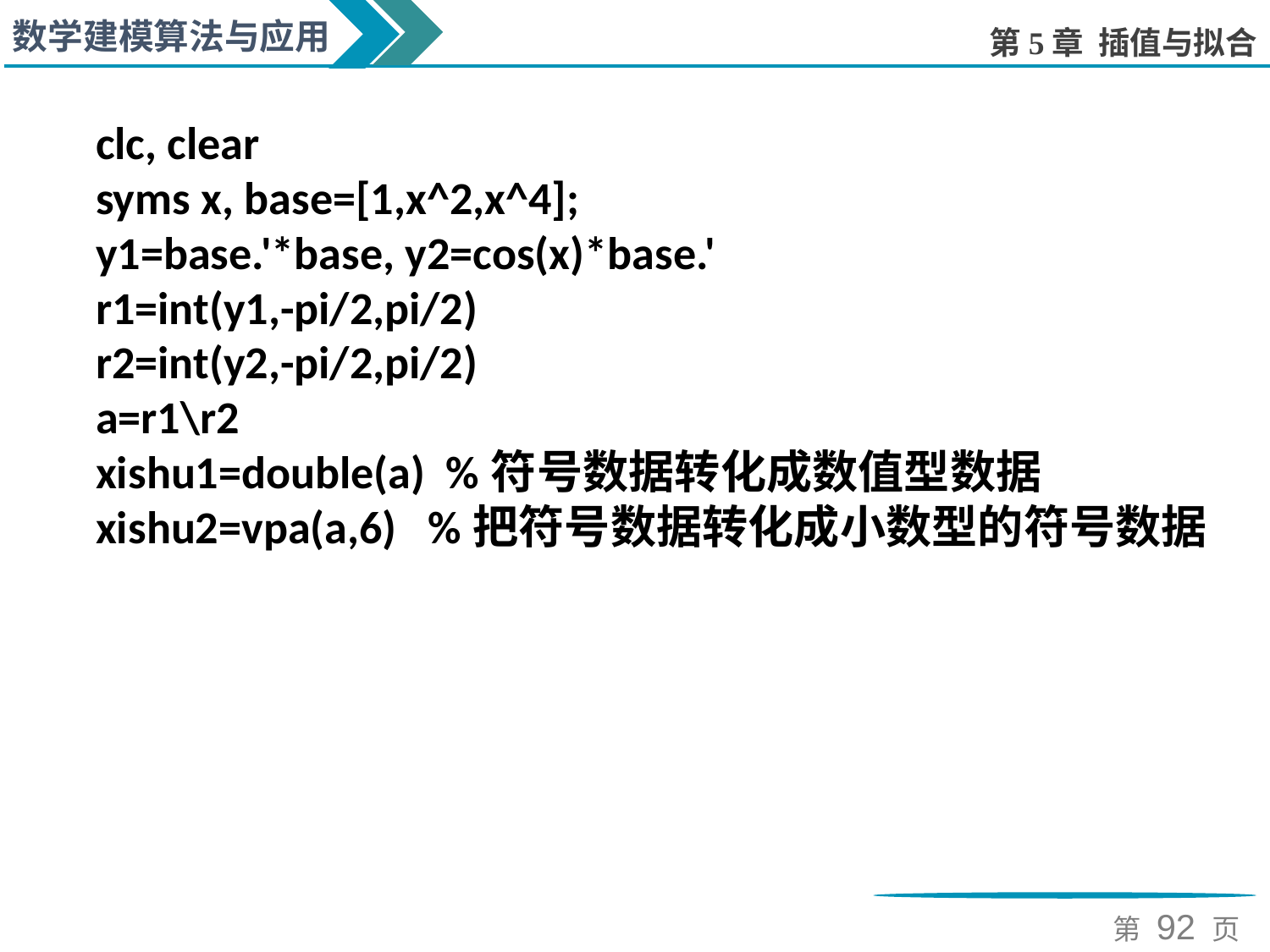

clc, clear
syms x, base=[1,x^2,x^4];
y1=base.'*base, y2=cos(x)*base.'
r1=int(y1,-pi/2,pi/2)
r2=int(y2,-pi/2,pi/2)
a=r1\r2
xishu1=double(a)  %符号数据转化成数值型数据
xishu2=vpa(a,6)   %把符号数据转化成小数型的符号数据